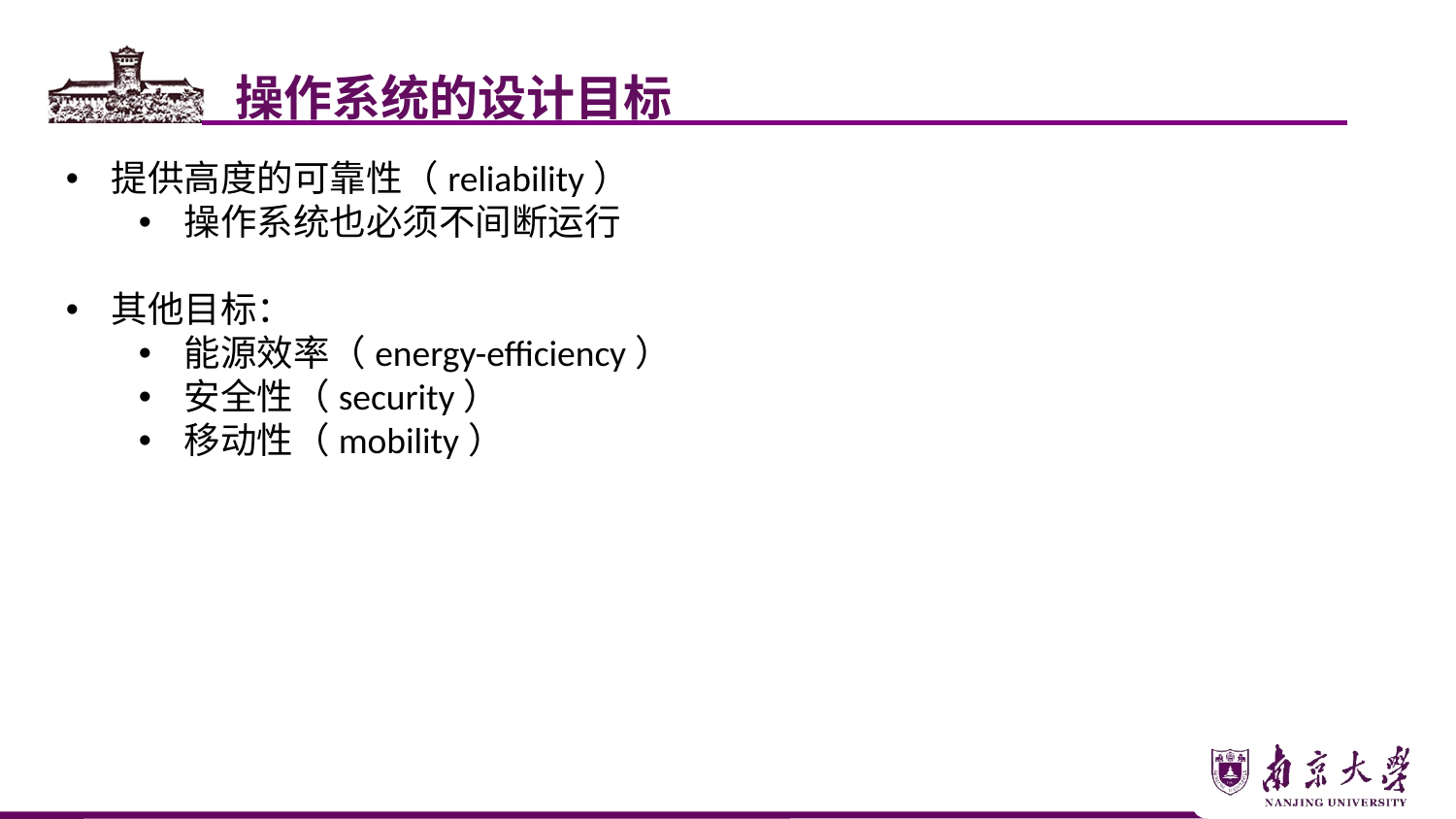

操作系统的设计目标
提供高度的可靠性（reliability）
操作系统也必须不间断运行

其他目标：
能源效率（energy-efficiency）
安全性（security）
移动性（mobility）